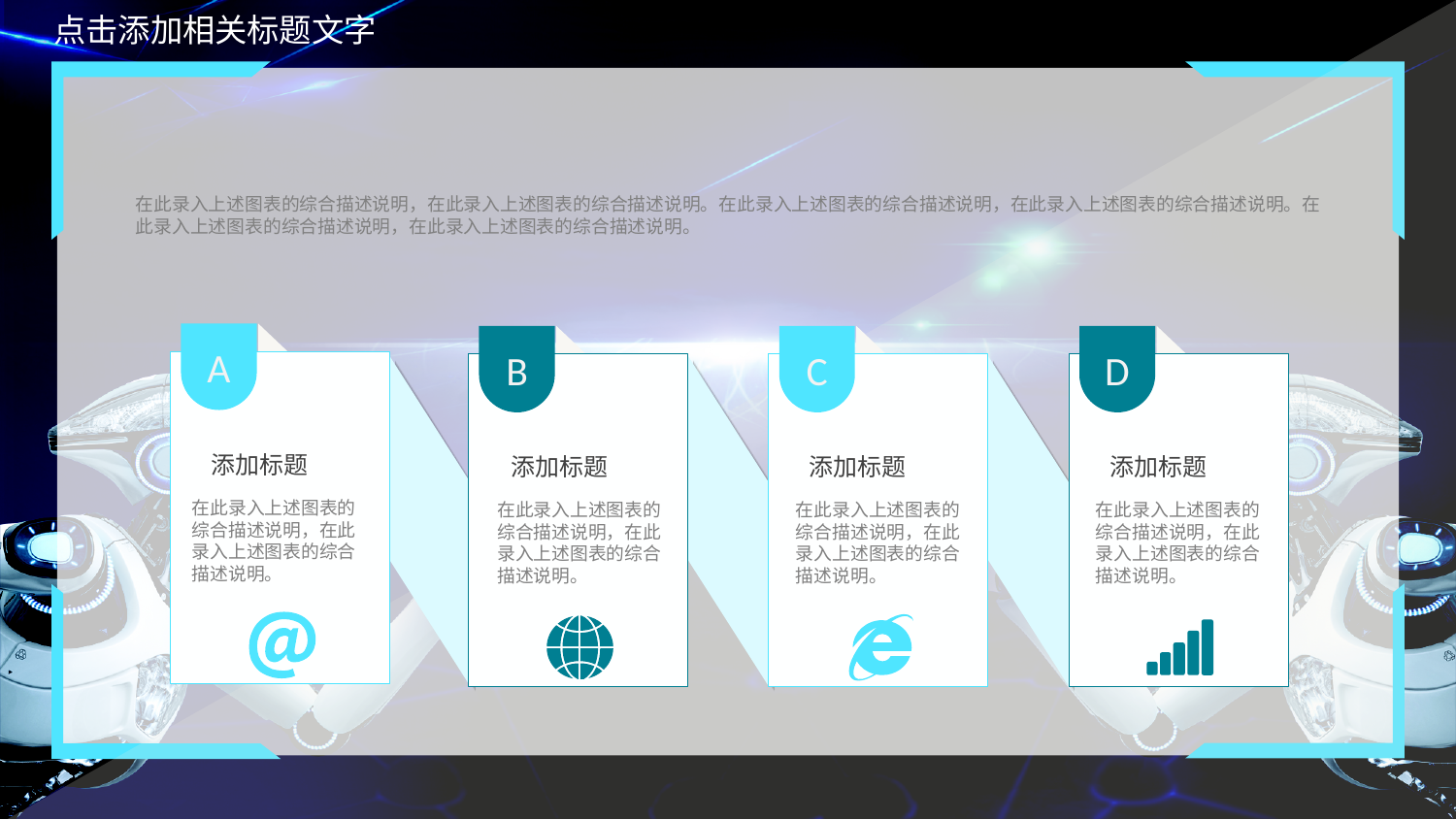

在此录入上述图表的综合描述说明，在此录入上述图表的综合描述说明。在此录入上述图表的综合描述说明，在此录入上述图表的综合描述说明。在此录入上述图表的综合描述说明，在此录入上述图表的综合描述说明。

A

添加标题
在此录入上述图表的综合描述说明，在此录入上述图表的综合描述说明。

B

添加标题
在此录入上述图表的综合描述说明，在此录入上述图表的综合描述说明。

C

添加标题
在此录入上述图表的综合描述说明，在此录入上述图表的综合描述说明。

D

添加标题
在此录入上述图表的综合描述说明，在此录入上述图表的综合描述说明。